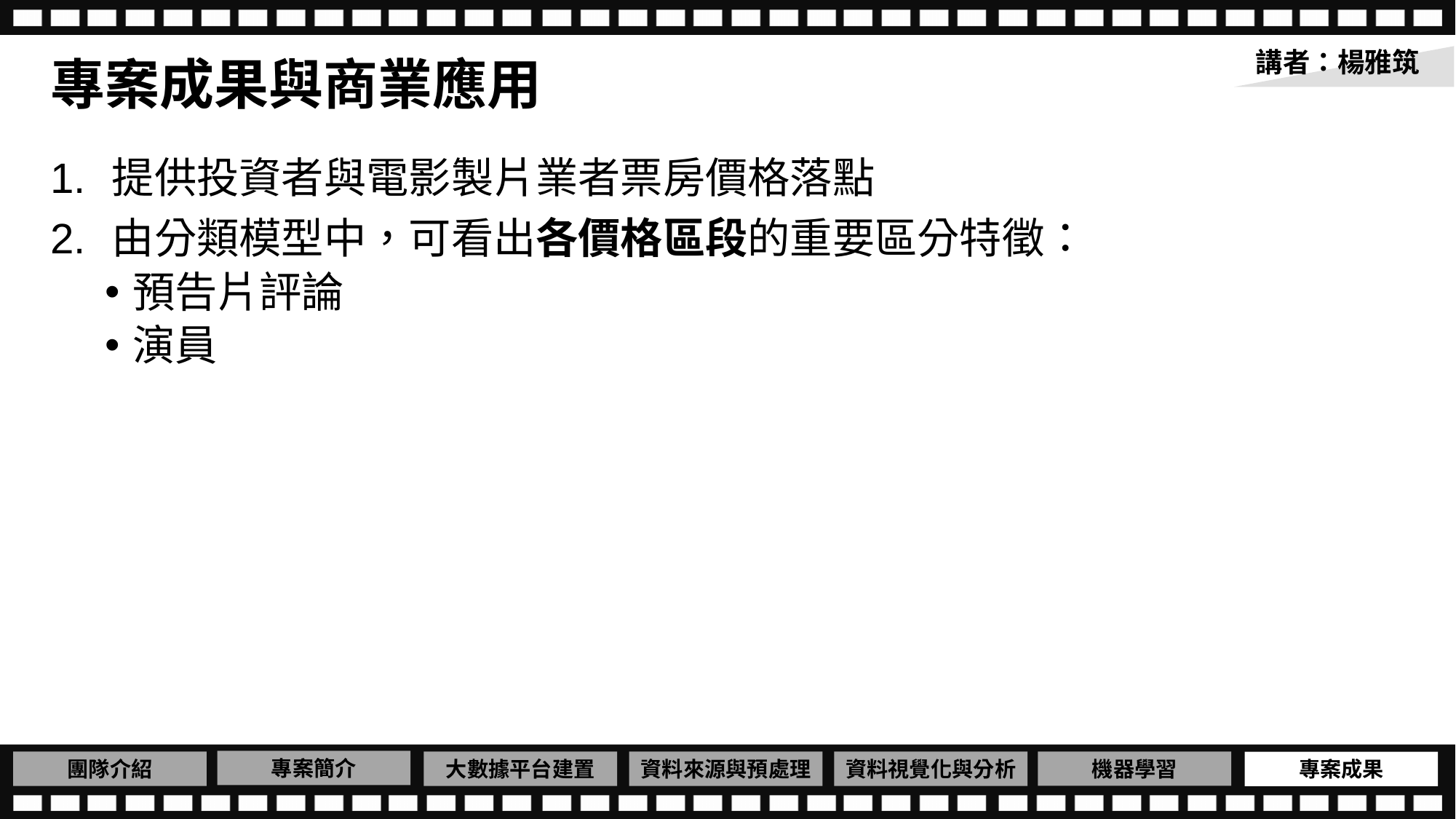

講者：楊雅筑
# 專案成果與商業應用
提供投資者與電影製片業者票房價格落點
由分類模型中，可看出各價格區段的重要區分特徵：
預告片評論
演員